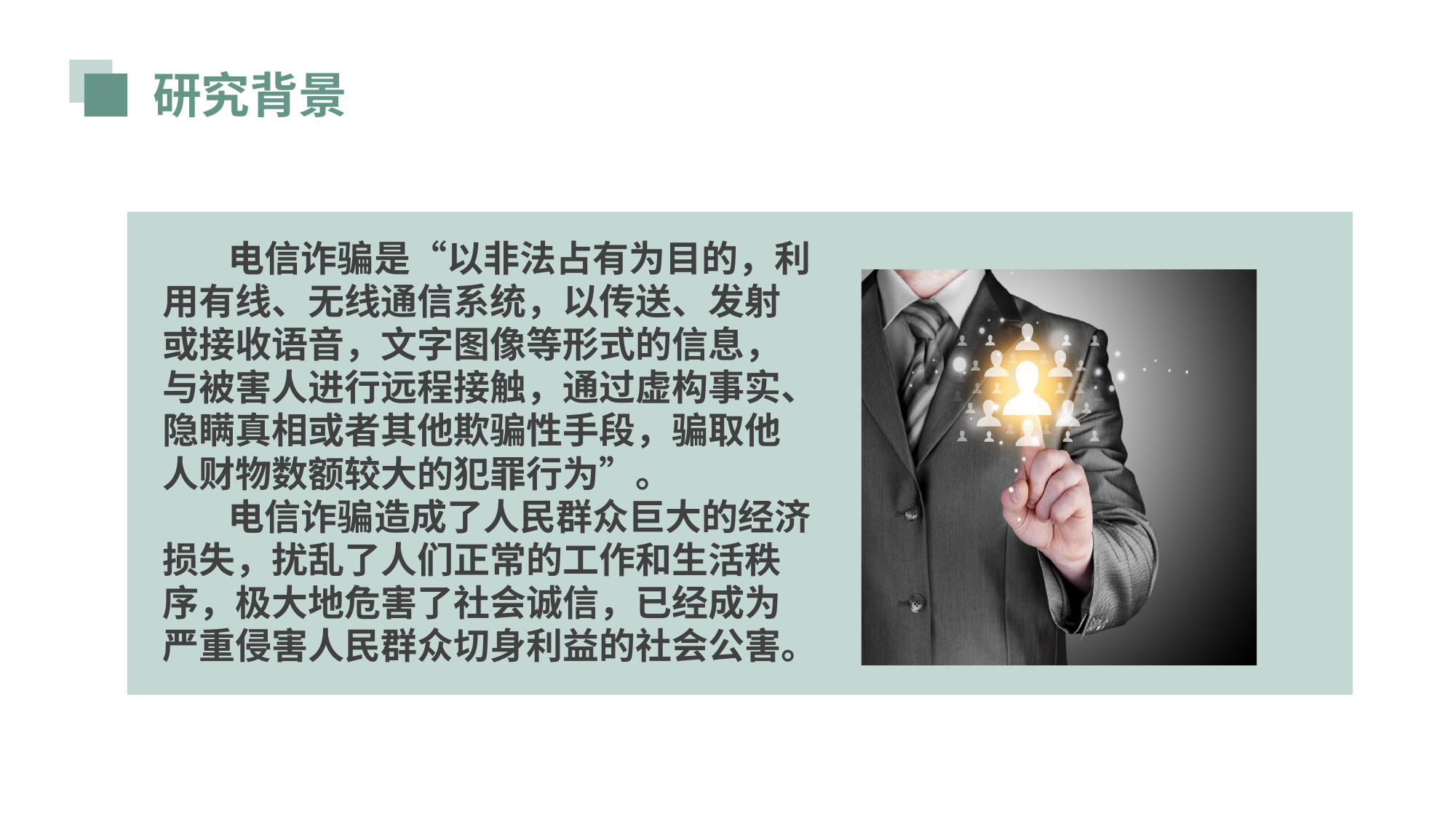

研究背景

       电信诈骗是“以非法占有为目的，利用有线、无线通信系统，以传送、发射或接收语音，文字图像等形式的信息，与被害人进行远程接触，通过虚构事实、隐瞒真相或者其他欺骗性手段，骗取他人财物数额较大的犯罪行为”。
       电信诈骗造成了人民群众巨大的经济损失，扰乱了人们正常的工作和生活秩序，极大地危害了社会诚信，已经成为严重侵害人民群众切身利益的社会公害。